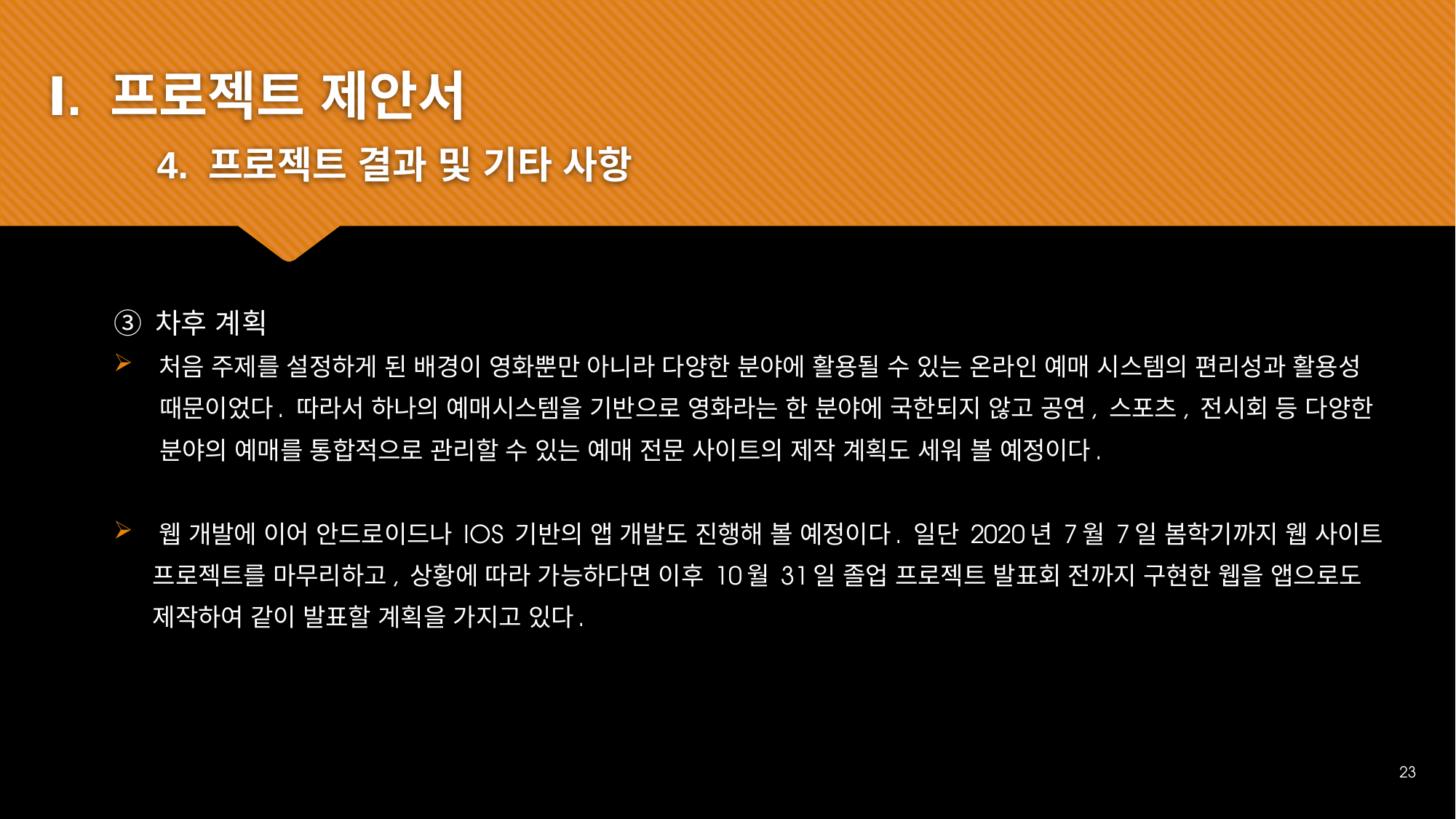

Ⅰ. 프로젝트 제안서
	4. 프로젝트 결과 및 기타 사항
③ 차후 계획
처음 주제를 설정하게 된 배경이 영화뿐만 아니라 다양한 분야에 활용될 수 있는 온라인 예매 시스템의 편리성과 활용성
      때문이었다. 따라서 하나의 예매시스템을 기반으로 영화라는 한 분야에 국한되지 않고 공연, 스포츠, 전시회 등 다양한
      분야의 예매를 통합적으로 관리할 수 있는 예매 전문 사이트의 제작 계획도 세워 볼 예정이다.

웹 개발에 이어 안드로이드나 IOS 기반의 앱 개발도 진행해 볼 예정이다. 일단 2020년 7월 7일 봄학기까지 웹 사이트
     프로젝트를 마무리하고, 상황에 따라 가능하다면 이후 10월 31일 졸업 프로젝트 발표회 전까지 구현한 웹을 앱으로도
     제작하여 같이 발표할 계획을 가지고 있다.

23